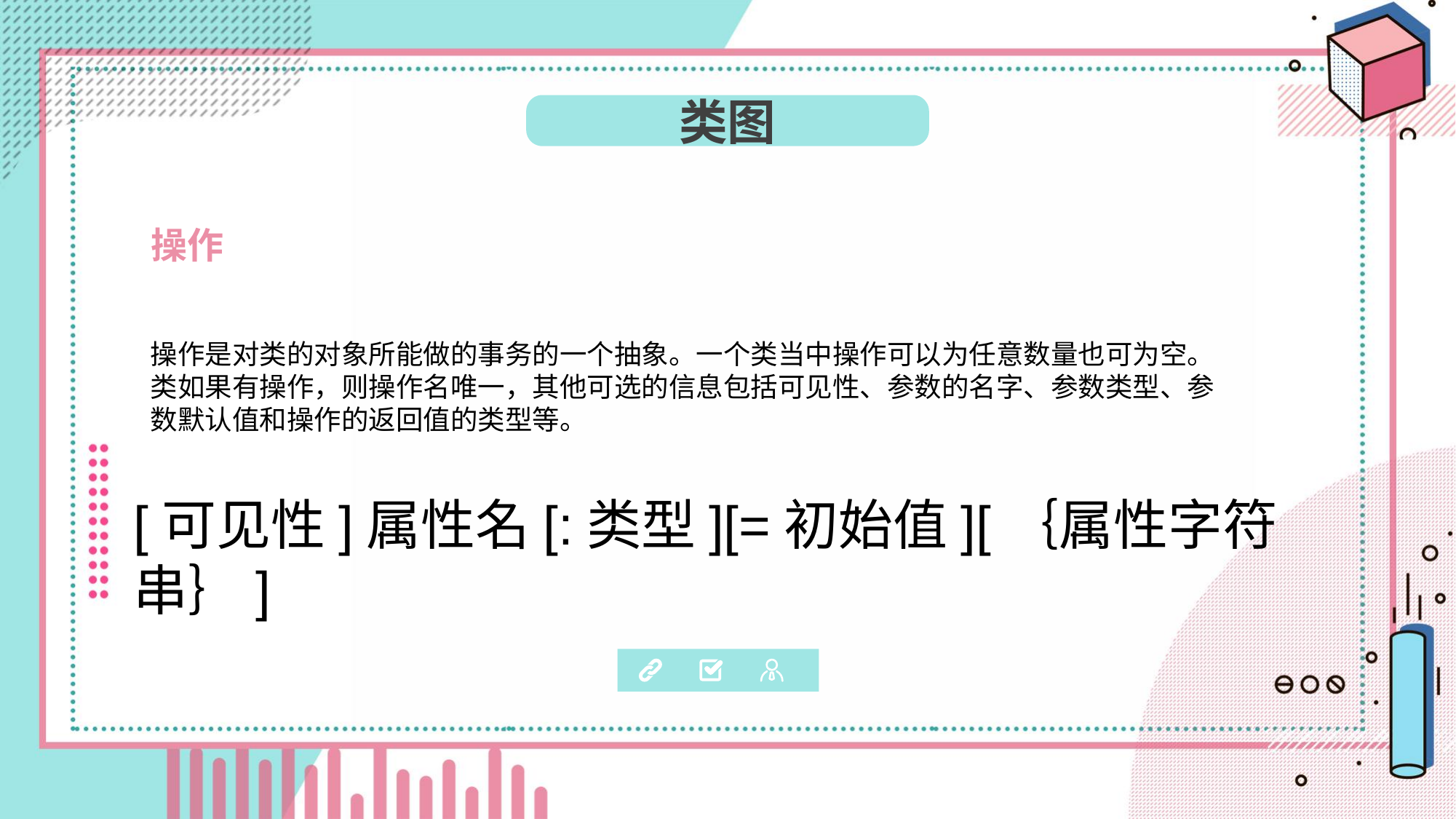

类图
操作
操作是对类的对象所能做的事务的一个抽象。一个类当中操作可以为任意数量也可为空。类如果有操作，则操作名唯一，其他可选的信息包括可见性、参数的名字、参数类型、参数默认值和操作的返回值的类型等。
[可见性]属性名[:类型][=初始值][｛属性字符串｝]